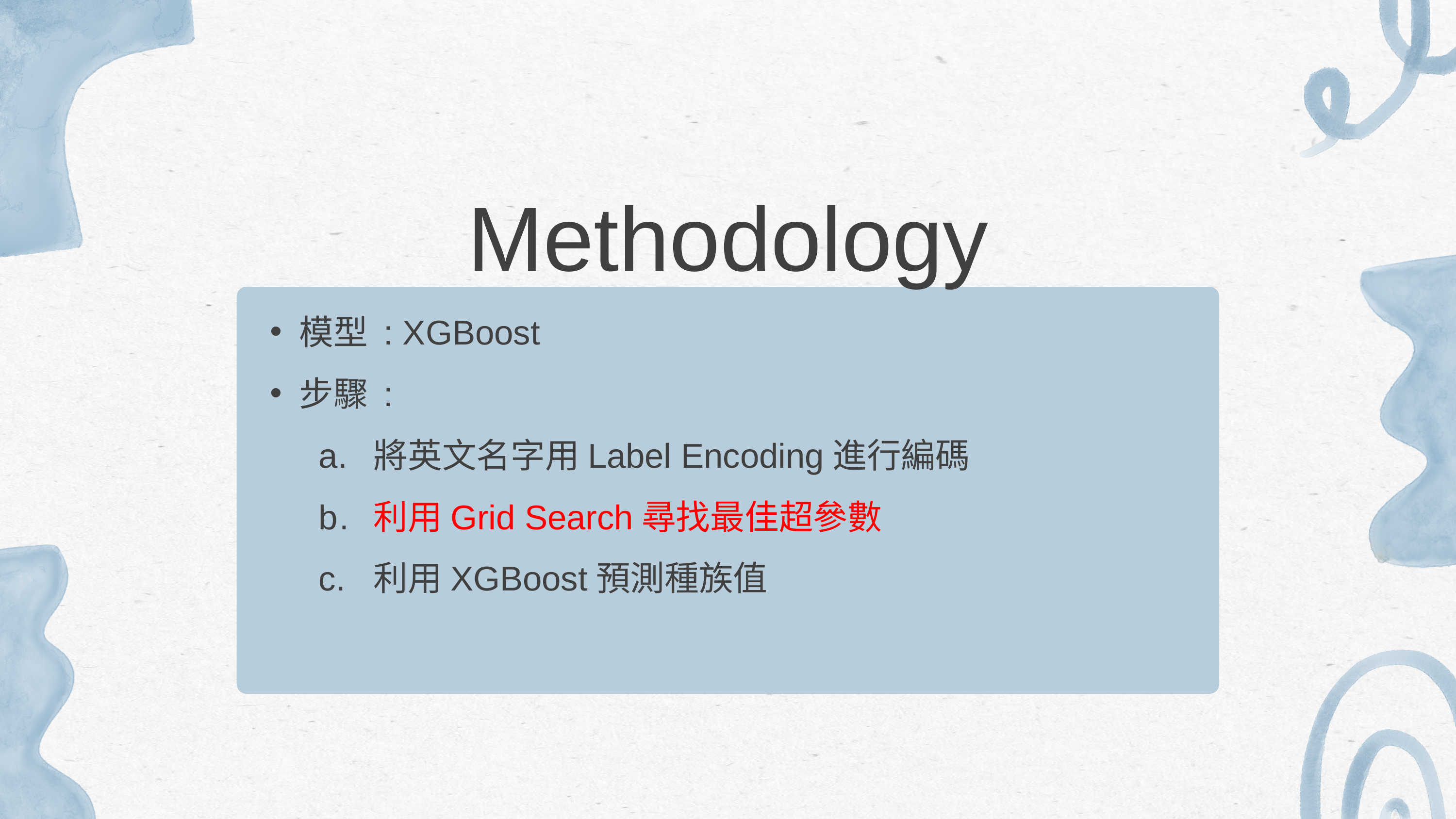

Methodology

模型 : XGBoost
步驟 :
 將英文名字用Label Encoding進行編碼
 利用Grid Search尋找最佳超參數
 利用XGBoost預測種族值